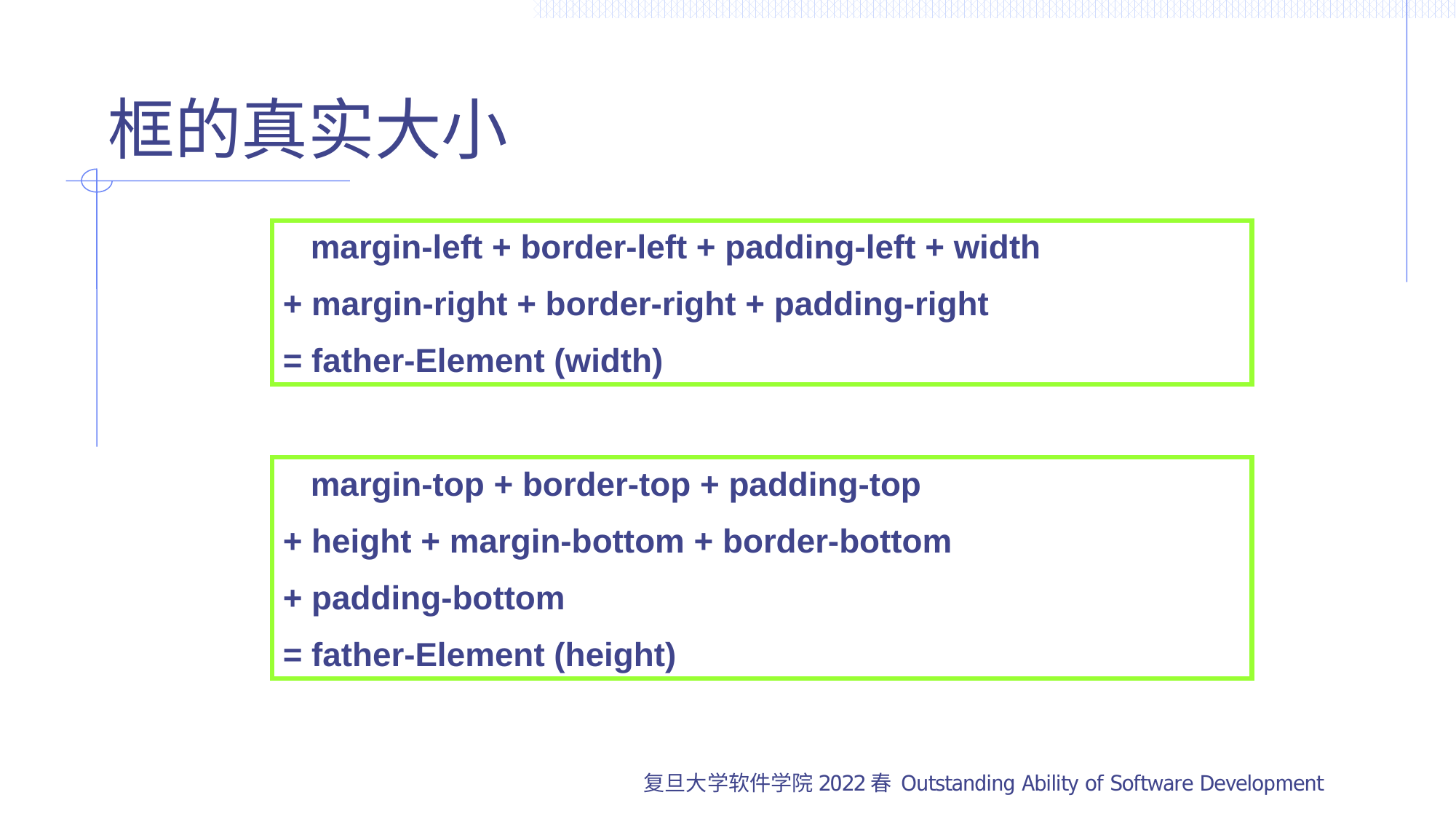

# 框的真实大小
   margin-left + border-left + padding-left + width
+ margin-right + border-right + padding-right
= father-Element (width)
   margin-top + border-top + padding-top
+ height + margin-bottom + border-bottom
+ padding-bottom
= father-Element (height)